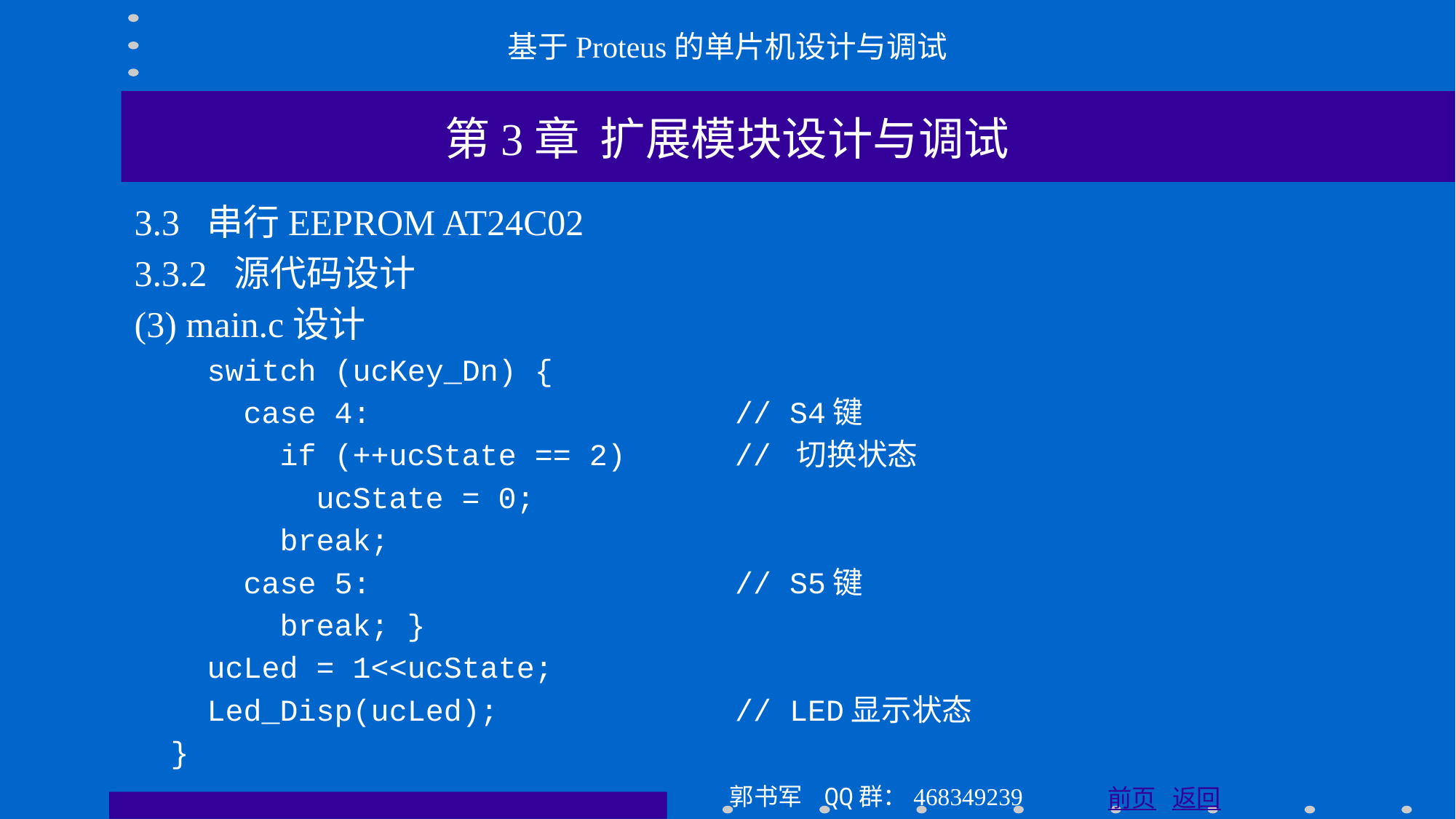

基于Proteus的单片机设计与调试
第3章  扩展模块设计与调试
3.3  串行EEPROM AT24C02
3.3.2  源代码设计
(3) main.c设计
    switch (ucKey_Dn) {
      case 4:                    // S4键
        if (++ucState == 2)      // 切换状态
          ucState = 0;
        break;
      case 5:                    // S5键
        break; }
    ucLed = 1<<ucState;
    Led_Disp(ucLed);             // LED显示状态
  }

郭书军   QQ群：468349239
前页   返回